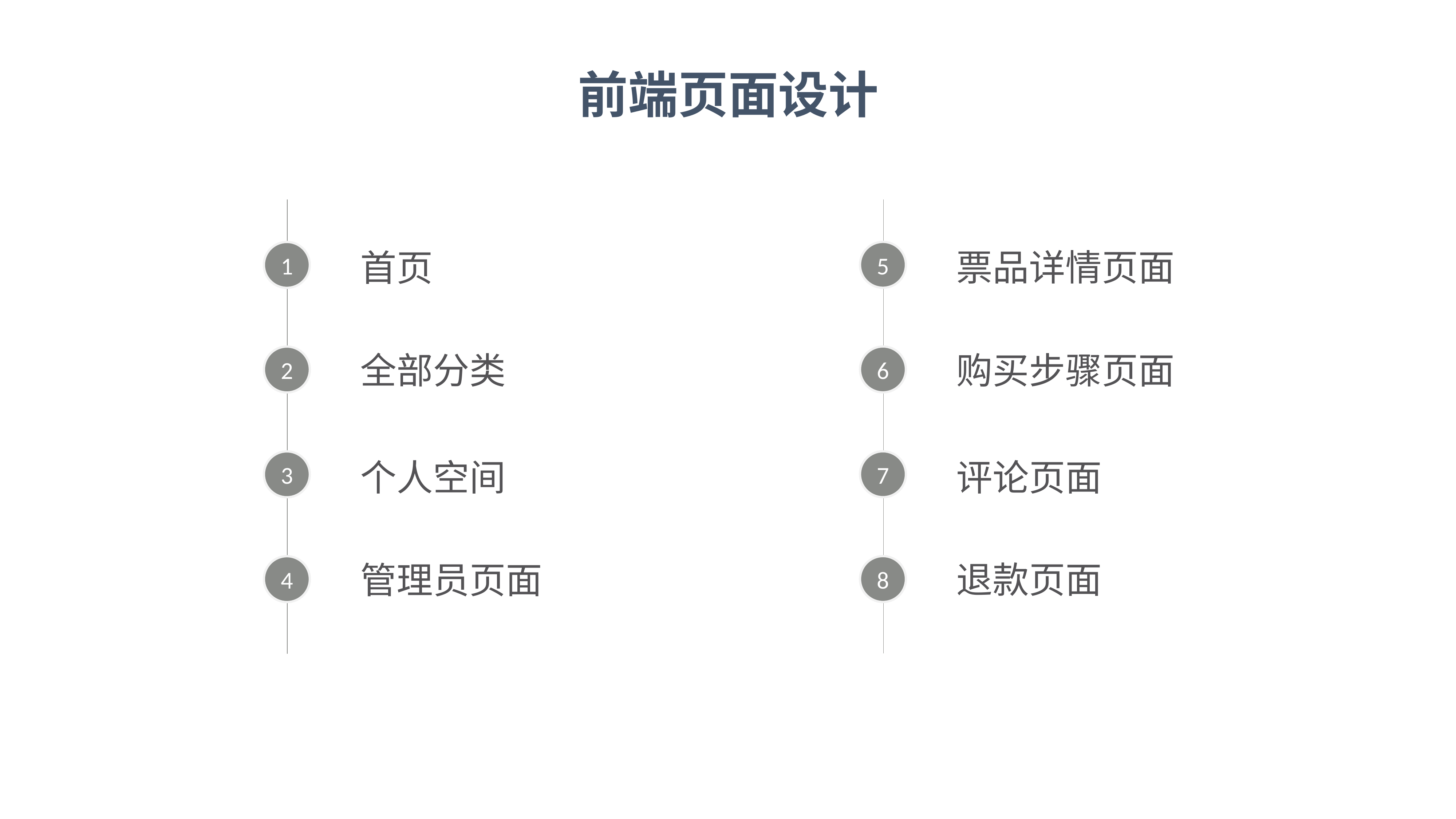

前端页面设计
5
票品详情页面
1
首页
购买步骤页面
全部分类
6
2
7
3
评论页面
个人空间
退款页面
管理员页面
8
4